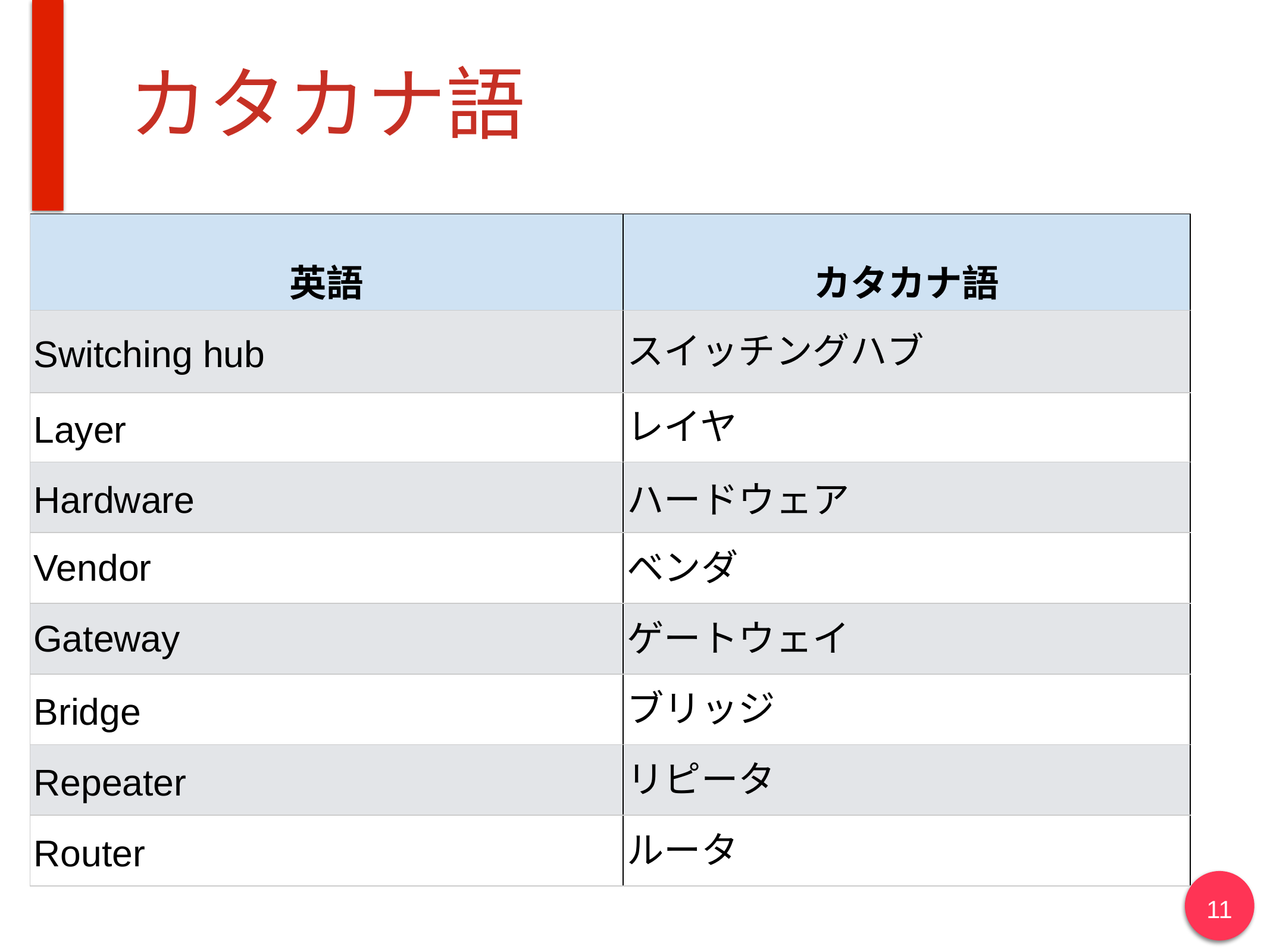

# カタカナ語
| 英語 | カタカナ語 |
| --- | --- |
| Switching hub | スイッチングハブ |
| Layer | レイヤ |
| Hardware | ハードウェア |
| Vendor | ベンダ |
| Gateway | ゲートウェイ |
| Bridge | ブリッジ |
| Repeater | リピータ |
| Router | ルータ |
11